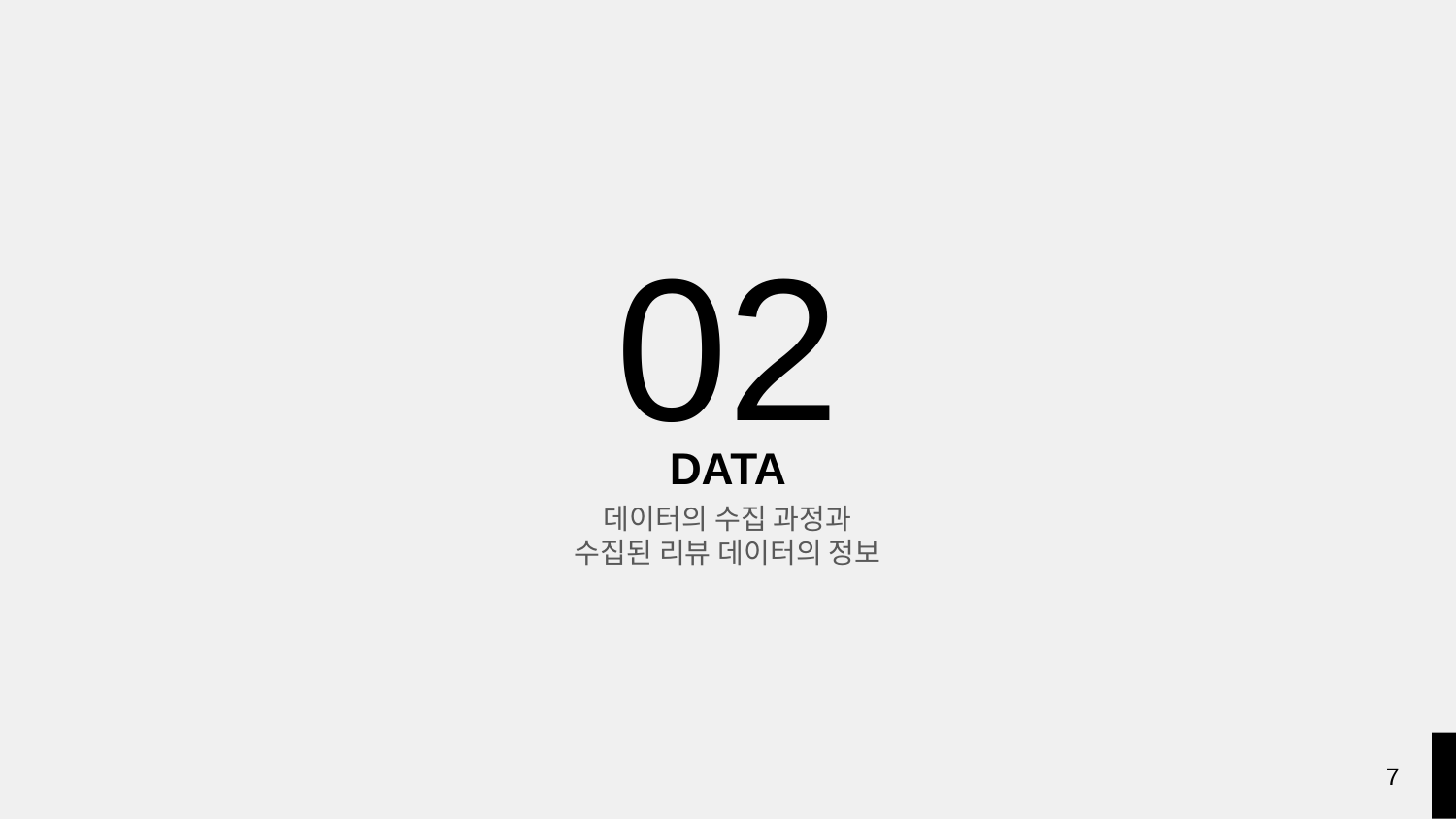

02
DATA
데이터의 수집 과정과
수집된 리뷰 데이터의 정보
7